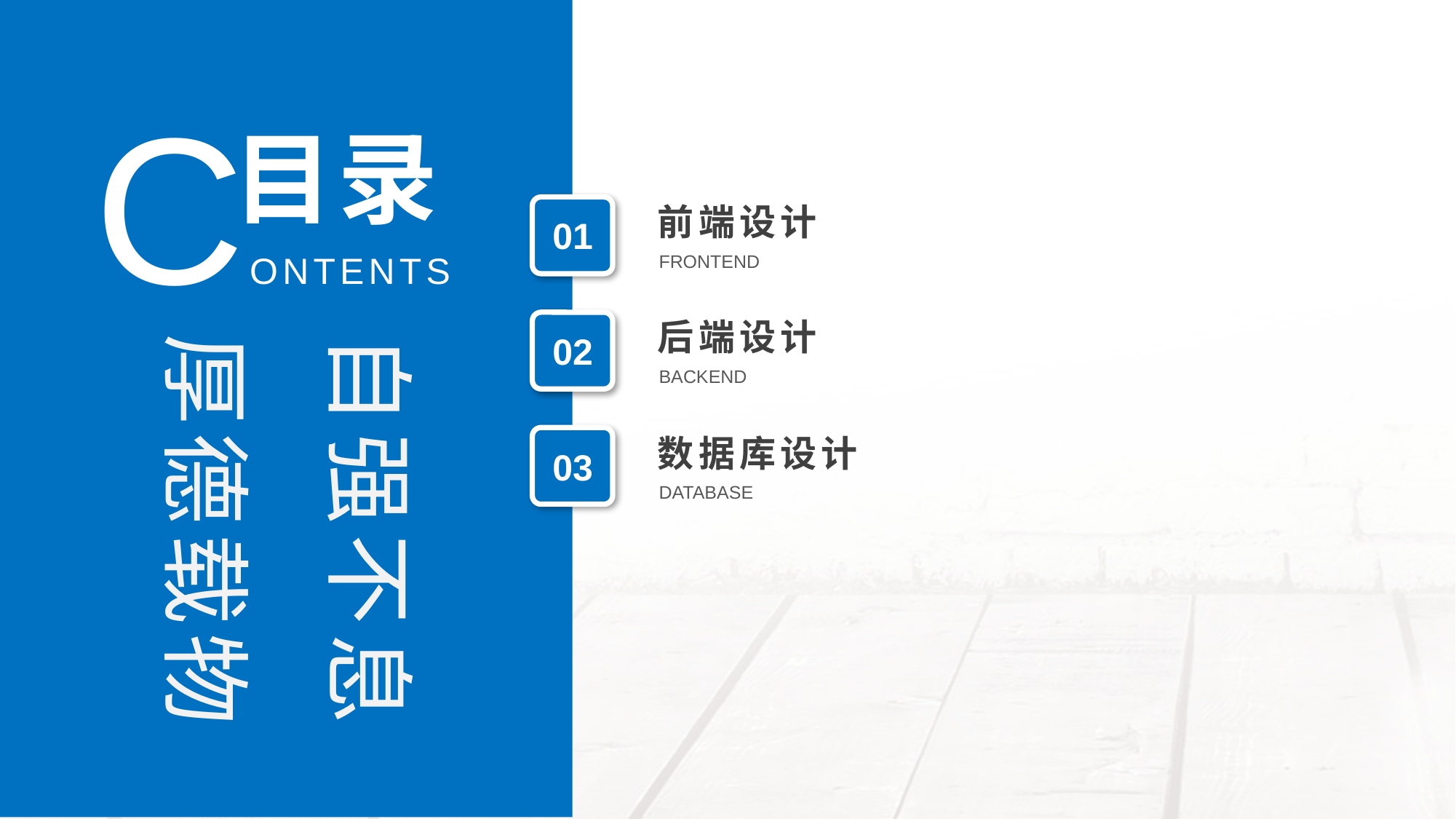

CONTENTS
目录
前端设计

01
FRONTEND
后端设计

02
自强不息
厚德载物
BACKEND
数据库设计

03
DATABASE